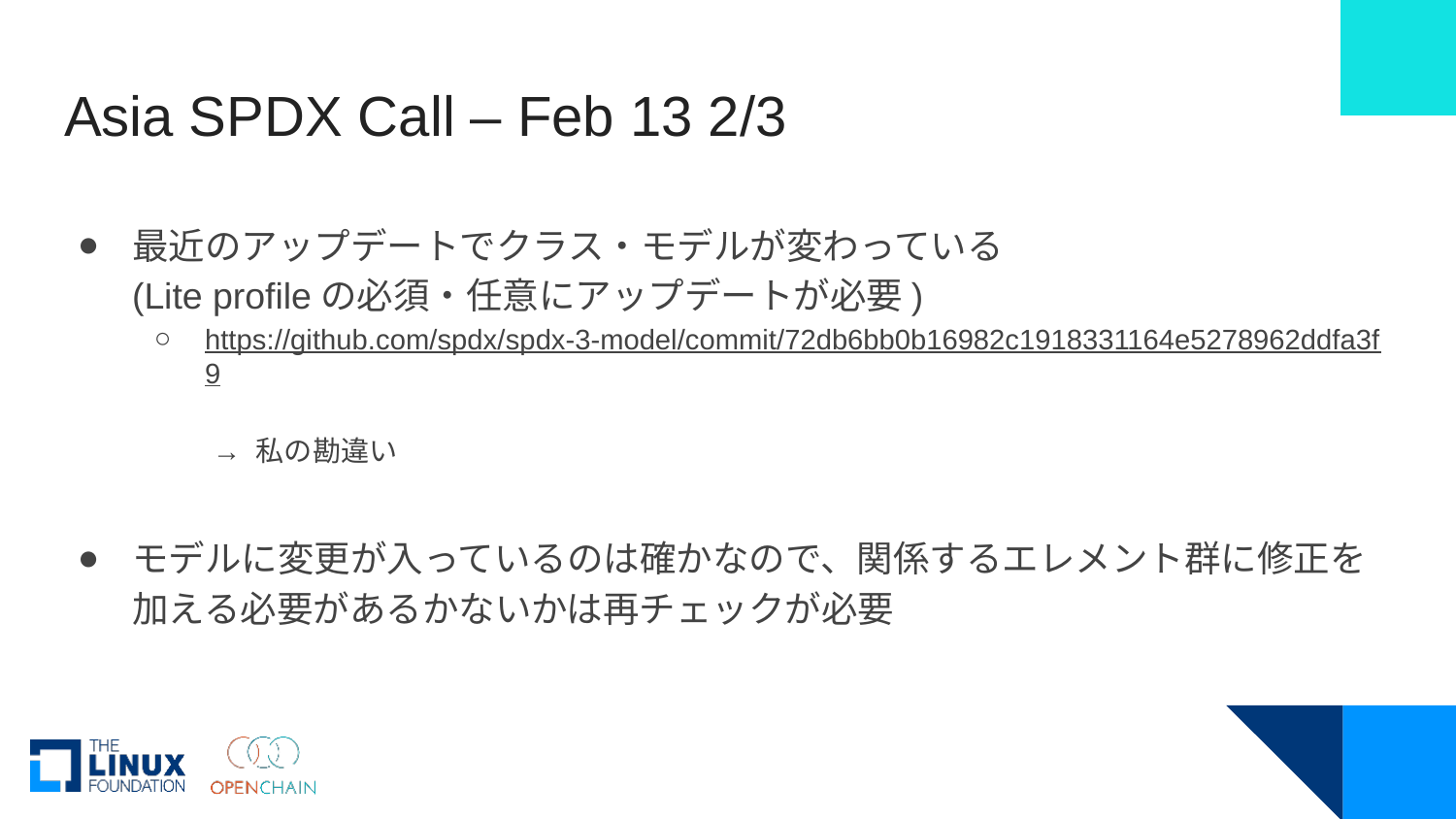

# Asia SPDX Call – Feb 13 2/3
最近のアップデートでクラス・モデルが変わっている
(Lite profileの必須・任意にアップデートが必要)
https://github.com/spdx/spdx-3-model/commit/72db6bb0b16982c1918331164e5278962ddfa3f9
 → 私の勘違い

モデルに変更が入っているのは確かなので、関係するエレメント群に修正を加える必要があるかないかは再チェックが必要